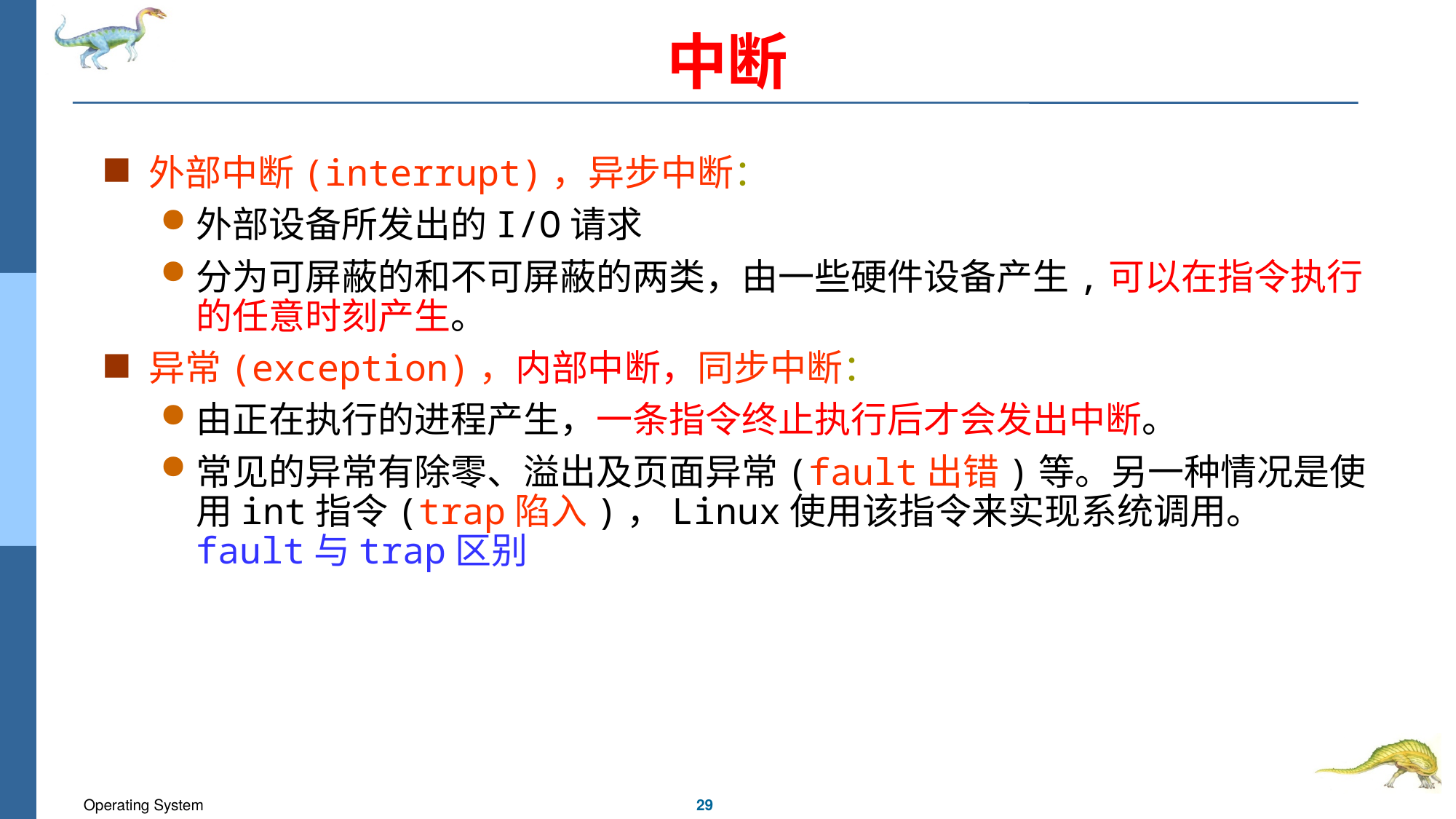

# 中断
外部中断(interrupt)，异步中断：
外部设备所发出的I/O请求
分为可屏蔽的和不可屏蔽的两类，由一些硬件设备产生,可以在指令执行的任意时刻产生。
异常(exception)，内部中断，同步中断：
由正在执行的进程产生，一条指令终止执行后才会发出中断。
常见的异常有除零、溢出及页面异常(fault出错)等。另一种情况是使用int指令(trap陷入)，Linux使用该指令来实现系统调用。 fault与trap区别